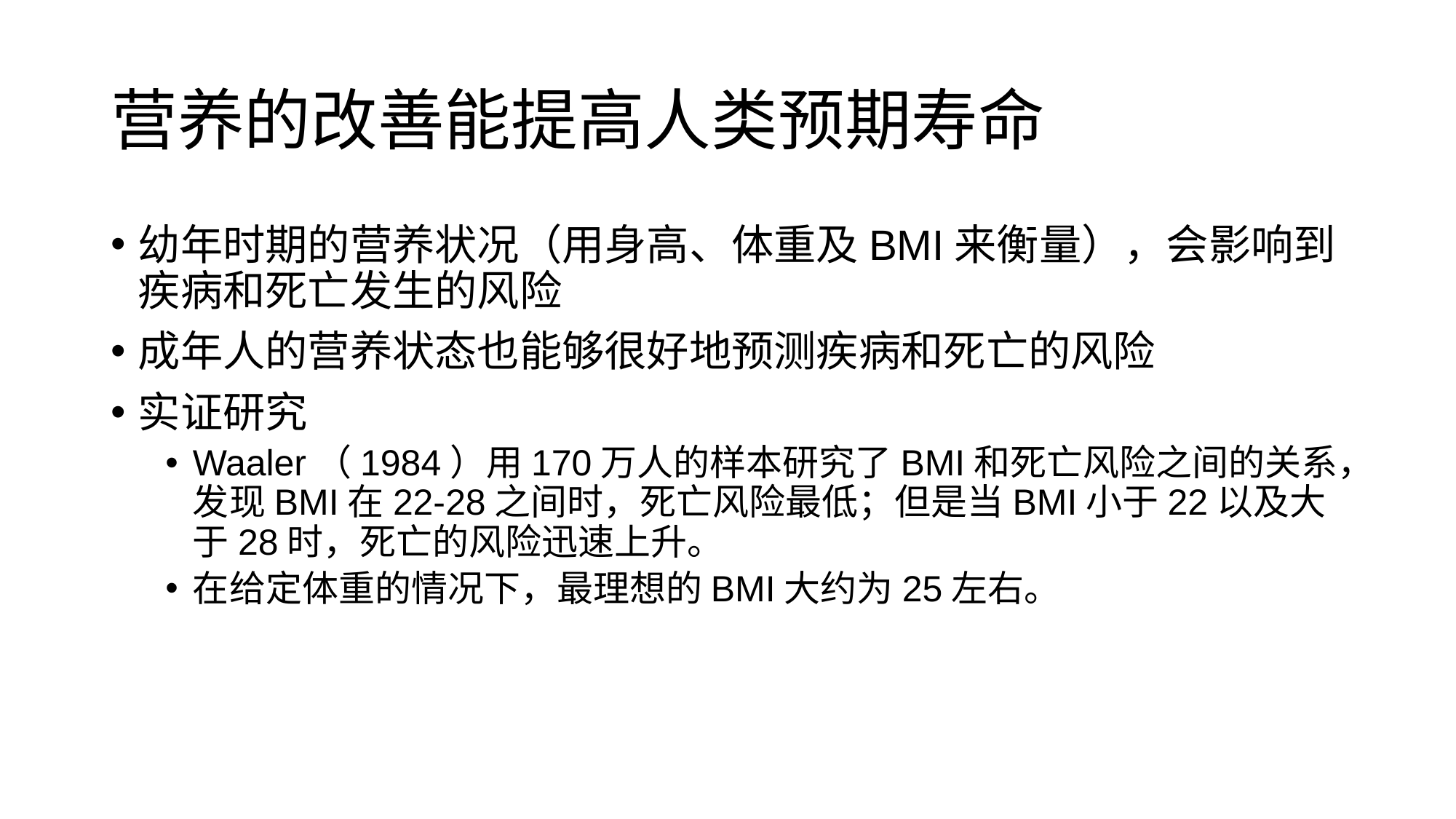

# 营养的改善能提高人类预期寿命
幼年时期的营养状况（用身高、体重及BMI来衡量），会影响到疾病和死亡发生的风险
成年人的营养状态也能够很好地预测疾病和死亡的风险
实证研究
Waaler（1984）用170万人的样本研究了BMI和死亡风险之间的关系，发现BMI在22-28之间时，死亡风险最低；但是当BMI小于22以及大于28时，死亡的风险迅速上升。
在给定体重的情况下，最理想的BMI大约为25左右。